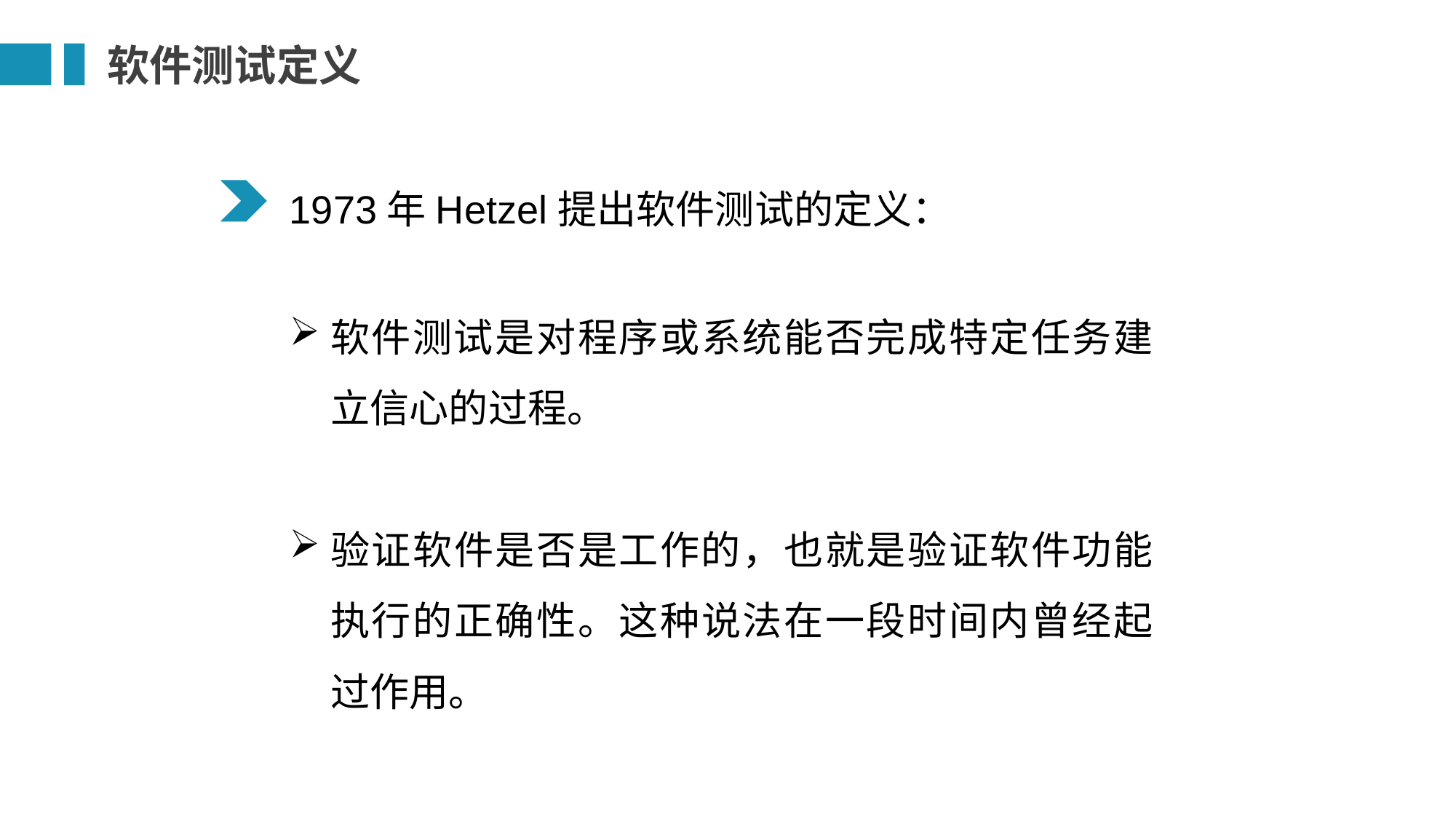

软件测试定义

1973年Hetzel提出软件测试的定义：
软件测试是对程序或系统能否完成特定任务建立信心的过程。

验证软件是否是工作的，也就是验证软件功能执行的正确性。这种说法在一段时间内曾经起过作用。
50